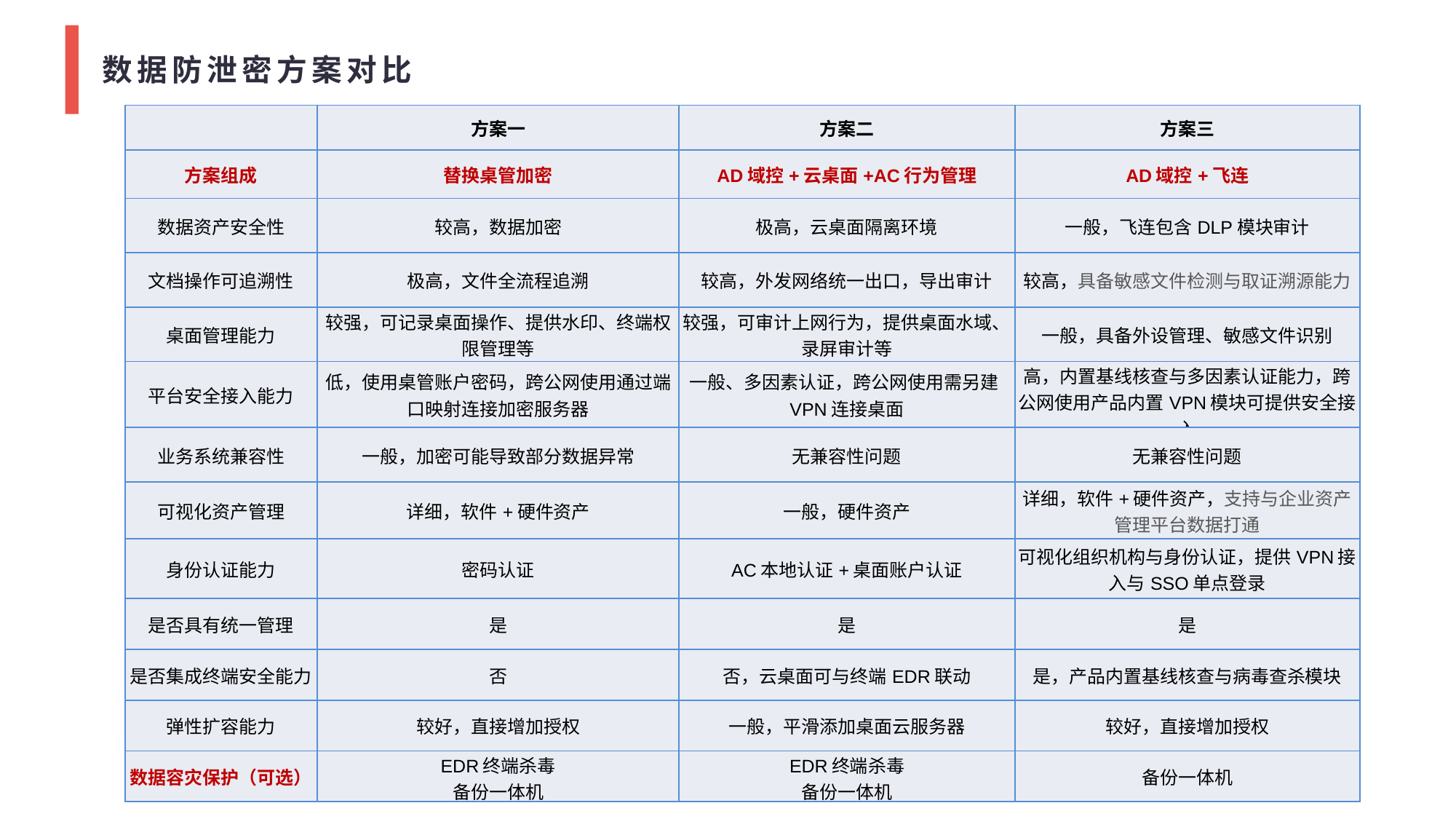

数据防泄密方案对比
|  | 方案一 | 方案二 | 方案三 |
| --- | --- | --- | --- |
| 方案组成 | 替换桌管加密 | AD域控+云桌面+AC行为管理 | AD域控+飞连 |
| 数据资产安全性 | 较高，数据加密 | 极高，云桌面隔离环境 | 一般，飞连包含DLP模块审计 |
| 文档操作可追溯性 | 极高，文件全流程追溯 | 较高，外发网络统一出口，导出审计 | 较高，具备敏感文件检测与取证溯源能力 |
| 桌面管理能力 | 较强，可记录桌面操作、提供水印、终端权限管理等 | 较强，可审计上网行为，提供桌面水域、录屏审计等 | 一般，具备外设管理、敏感文件识别 |
| 平台安全接入能力 | 低，使用桌管账户密码，跨公网使用通过端口映射连接加密服务器 | 一般、多因素认证，跨公网使用需另建VPN连接桌面 | 高，内置基线核查与多因素认证能力，跨公网使用产品内置VPN模块可提供安全接入 |
| 业务系统兼容性 | 一般，加密可能导致部分数据异常 | 无兼容性问题 | 无兼容性问题 |
| 可视化资产管理 | 详细，软件+硬件资产 | 一般，硬件资产 | 详细，软件+硬件资产，支持与企业资产管理平台数据打通 |
| 身份认证能力 | 密码认证 | AC本地认证+桌面账户认证 | 可视化组织机构与身份认证，提供VPN接入与SSO单点登录 |
| 是否具有统一管理 | 是 | 是 | 是 |
| 是否集成终端安全能力 | 否 | 否，云桌面可与终端EDR联动 | 是，产品内置基线核查与病毒查杀模块 |
| 弹性扩容能力 | 较好，直接增加授权 | 一般，平滑添加桌面云服务器 | 较好，直接增加授权 |
| 数据容灾保护（可选） | EDR终端杀毒 备份一体机 | EDR终端杀毒 备份一体机 | 备份一体机 |